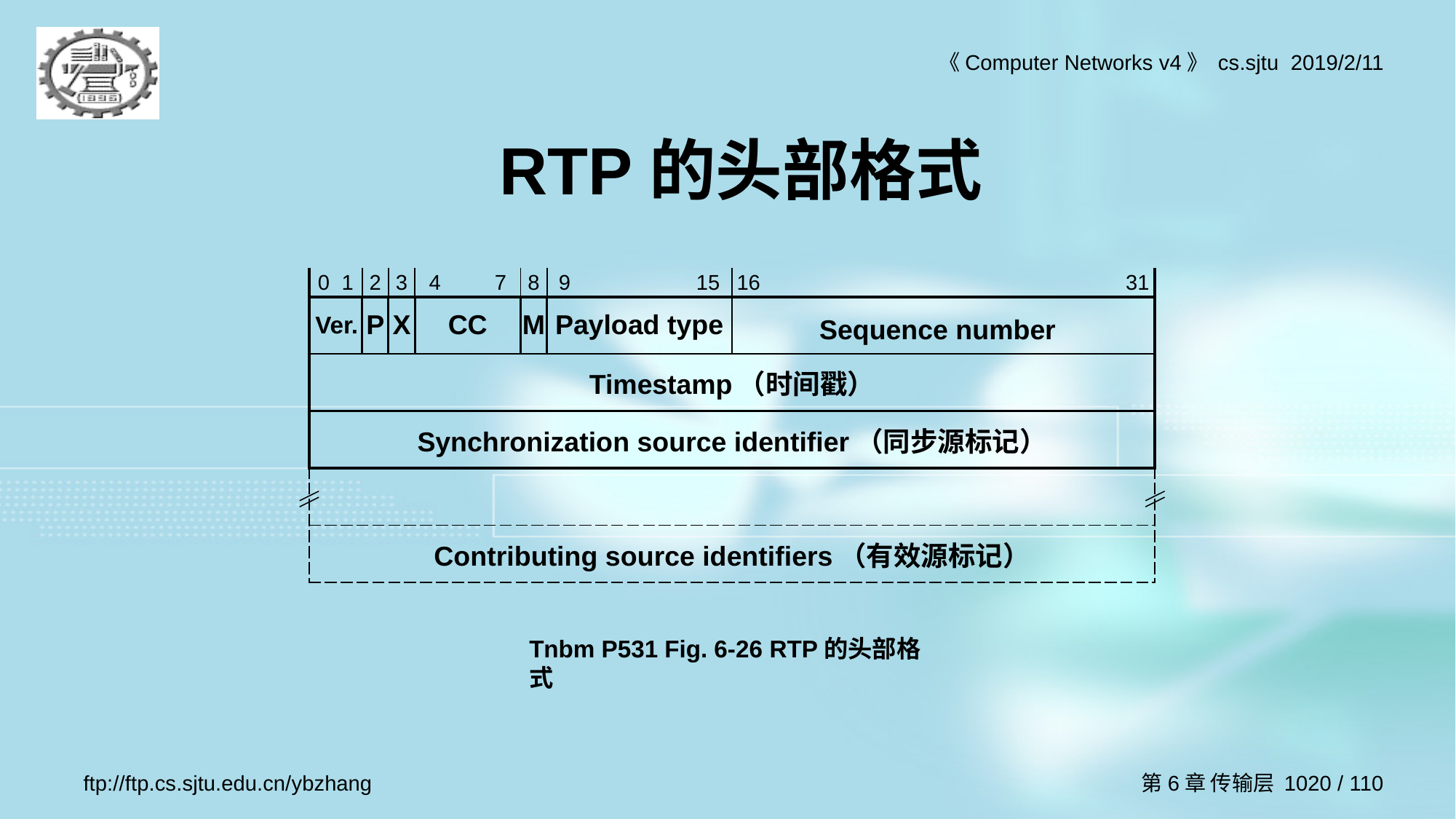

# RTP的头部格式
| 0 1 | 2 | 3 | 4 7 | 8 | 9 15 | 16 31 |
| --- | --- | --- | --- | --- | --- | --- |
| Ver. | P | X | CC | M | Payload type | Sequence number |
| Timestamp（时间戳） |  |  |  |  |  |  |
| Synchronization source identifier（同步源标记） |  |  |  |  |  |  |
|  |  |  |  |  |  |  |
| Contributing source identifiers（有效源标记） |  |  |  |  |  |  |

Tnbm P531 Fig. 6-26 RTP的头部格式